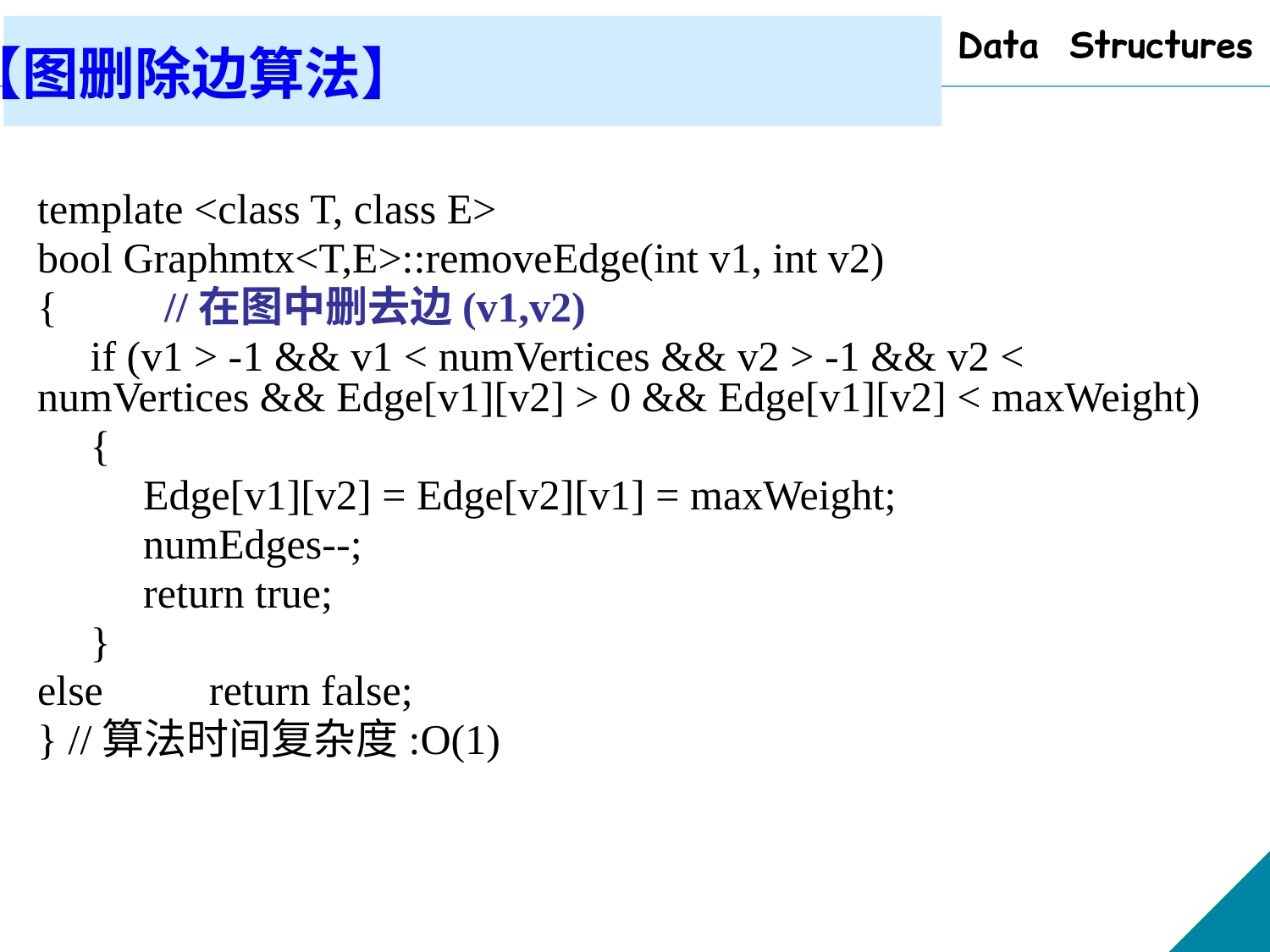

【图删除边算法】

template <class T, class E>
bool Graphmtx<T,E>::removeEdge(int v1, int v2)
{	//在图中删去边(v1,v2)
     if (v1 > -1 && v1 < numVertices && v2 > -1 && v2 <    numVertices && Edge[v1][v2] > 0 && Edge[v1][v2] < maxWeight)
     {
          Edge[v1][v2] = Edge[v2][v1] = maxWeight;
          numEdges--;
          return true;
     }
else          return false;
} //算法时间复杂度:O(1)